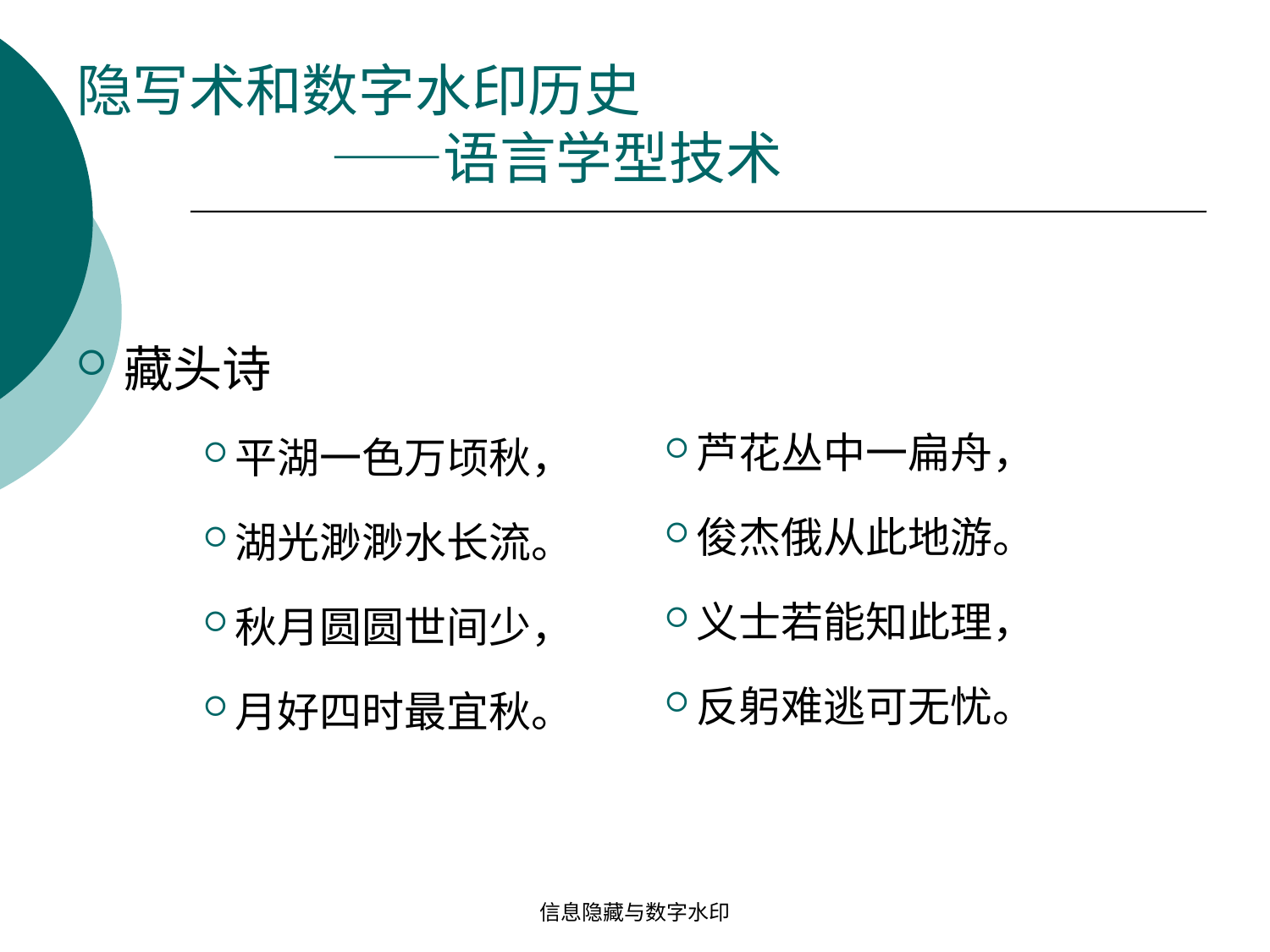

# 隐写术和数字水印历史 ——语言学型技术

芦花丛中一扁舟，
俊杰俄从此地游。
义士若能知此理，
反躬难逃可无忧。
藏头诗
平湖一色万顷秋，
湖光渺渺水长流。
秋月圆圆世间少，
月好四时最宜秋。

信息隐藏与数字水印
36